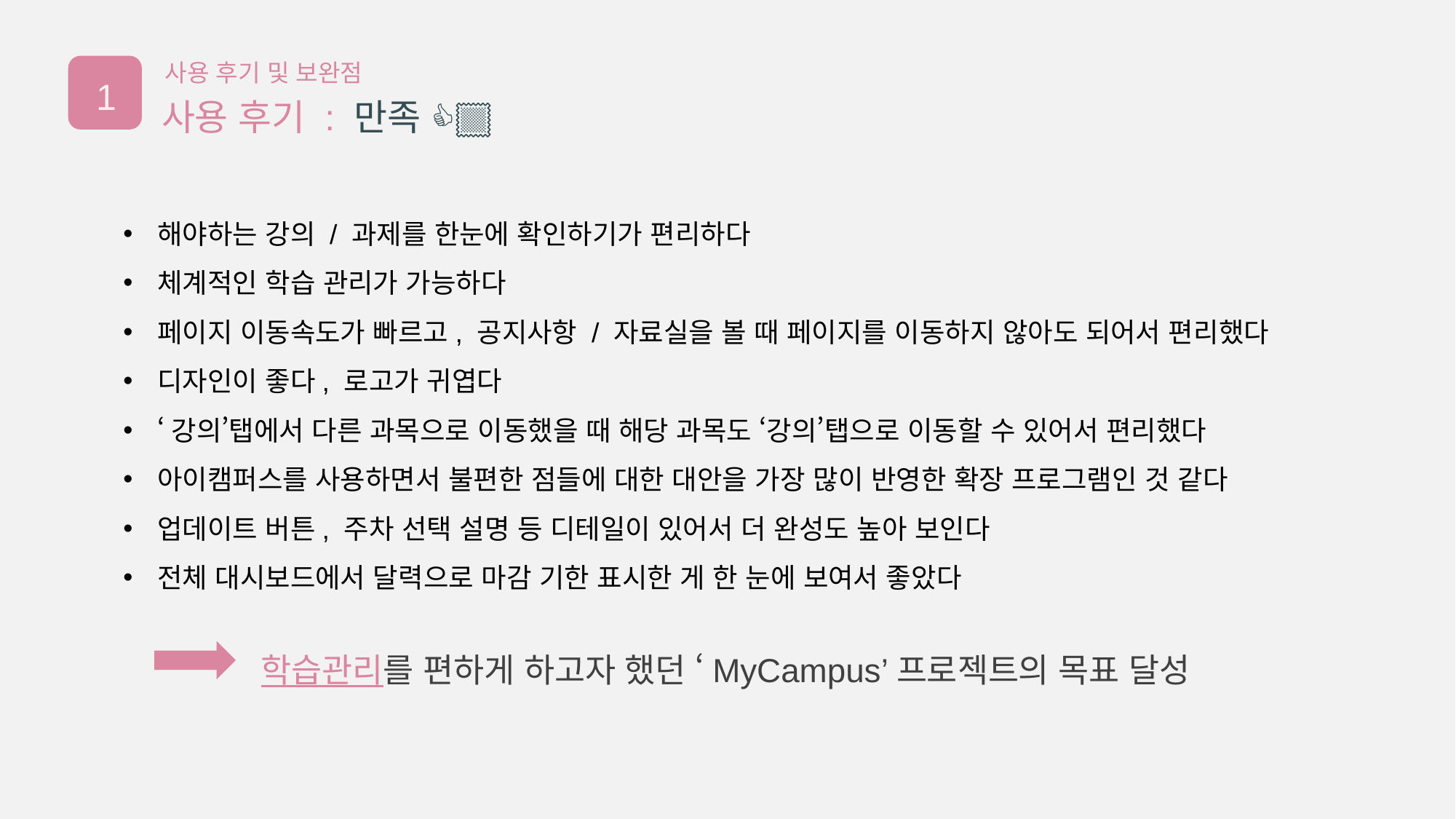

사용 후기 및 보완점

1
사용 후기 : 만족 👍🏼
해야하는 강의 / 과제를 한눈에 확인하기가 편리하다
체계적인 학습 관리가 가능하다
페이지 이동속도가 빠르고, 공지사항 / 자료실을 볼 때 페이지를 이동하지 않아도 되어서 편리했다
디자인이 좋다, 로고가 귀엽다
‘강의’탭에서 다른 과목으로 이동했을 때 해당 과목도 ‘강의’탭으로 이동할 수 있어서 편리했다
아이캠퍼스를 사용하면서 불편한 점들에 대한 대안을 가장 많이 반영한 확장 프로그램인 것 같다
업데이트 버튼, 주차 선택 설명 등 디테일이 있어서 더 완성도 높아 보인다
전체 대시보드에서 달력으로 마감 기한 표시한 게 한 눈에 보여서 좋았다
학습관리를 편하게 하고자 했던 ‘MyCampus’프로젝트의 목표 달성